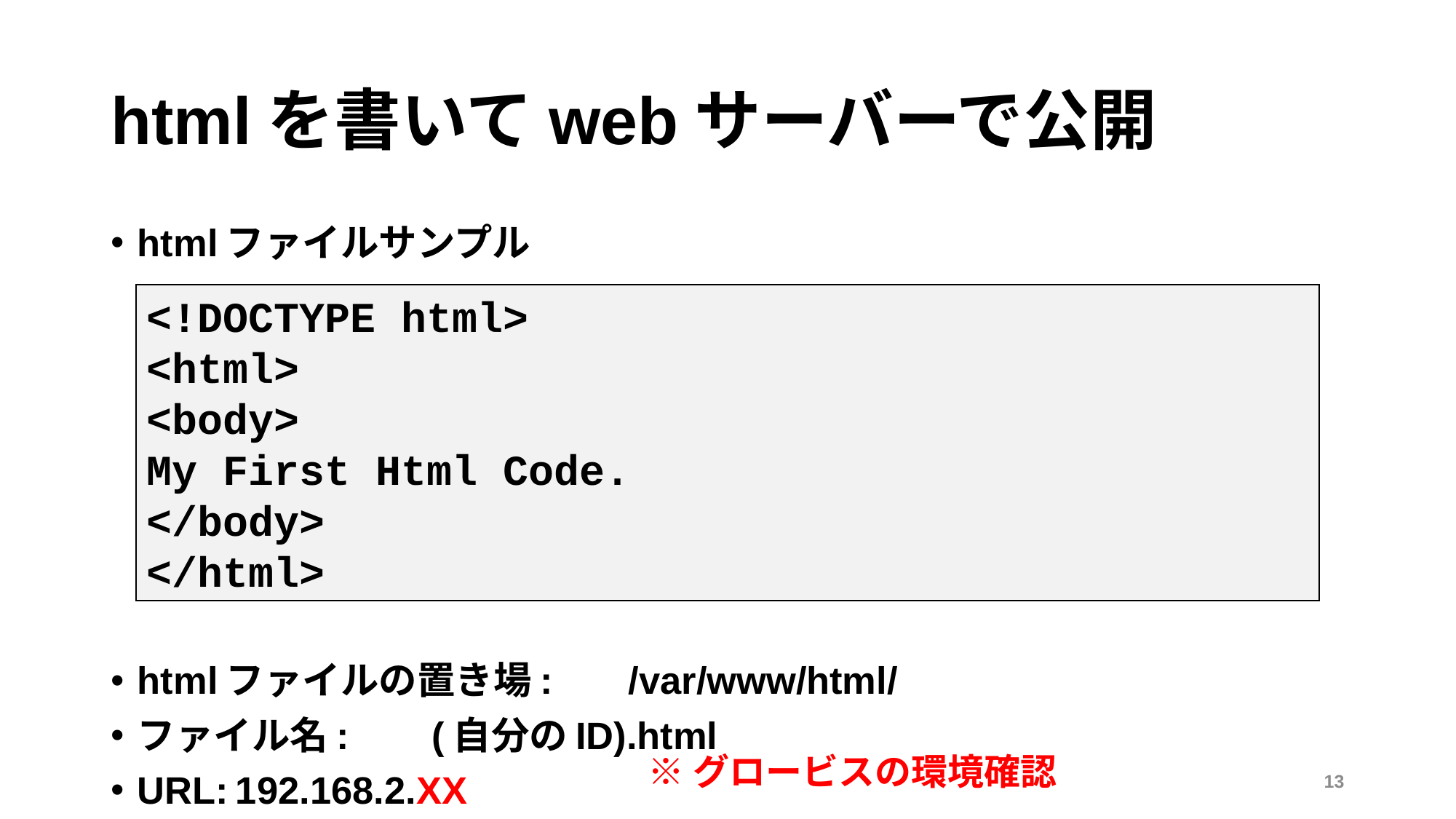

# htmlを書いてwebサーバーで公開
htmlファイルサンプル

htmlファイルの置き場:	/var/www/html/
ファイル名:	(自分のID).html
URL:	192.168.2.XX
<!DOCTYPE html>
<html>
<body>
My First Html Code.
</body>
</html>
※グロービスの環境確認
13